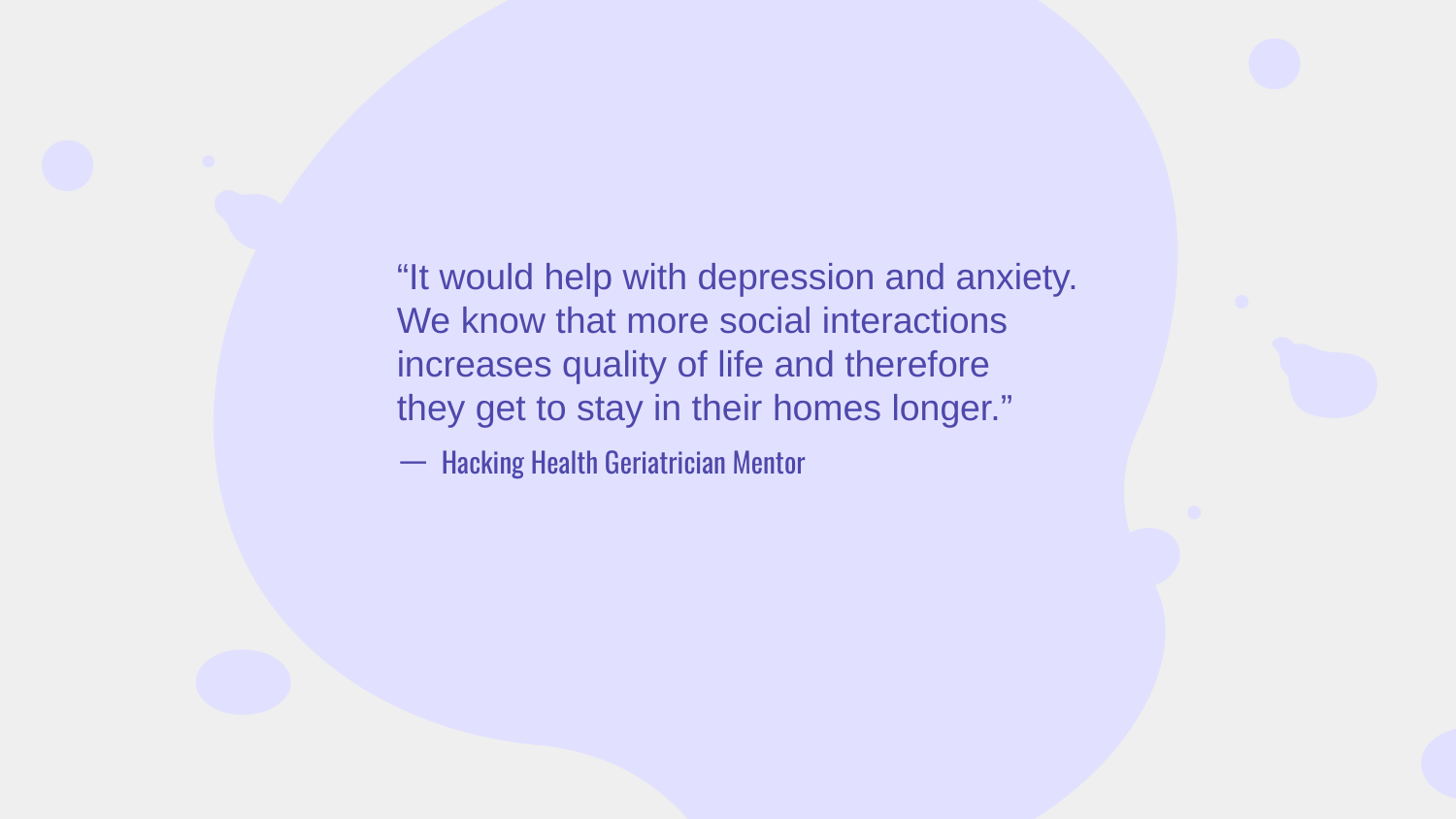

“It would help with depression and anxiety.
We know that more social interactions
increases quality of life and therefore
they get to stay in their homes longer.”
# 一 Hacking Health Geriatrician Mentor